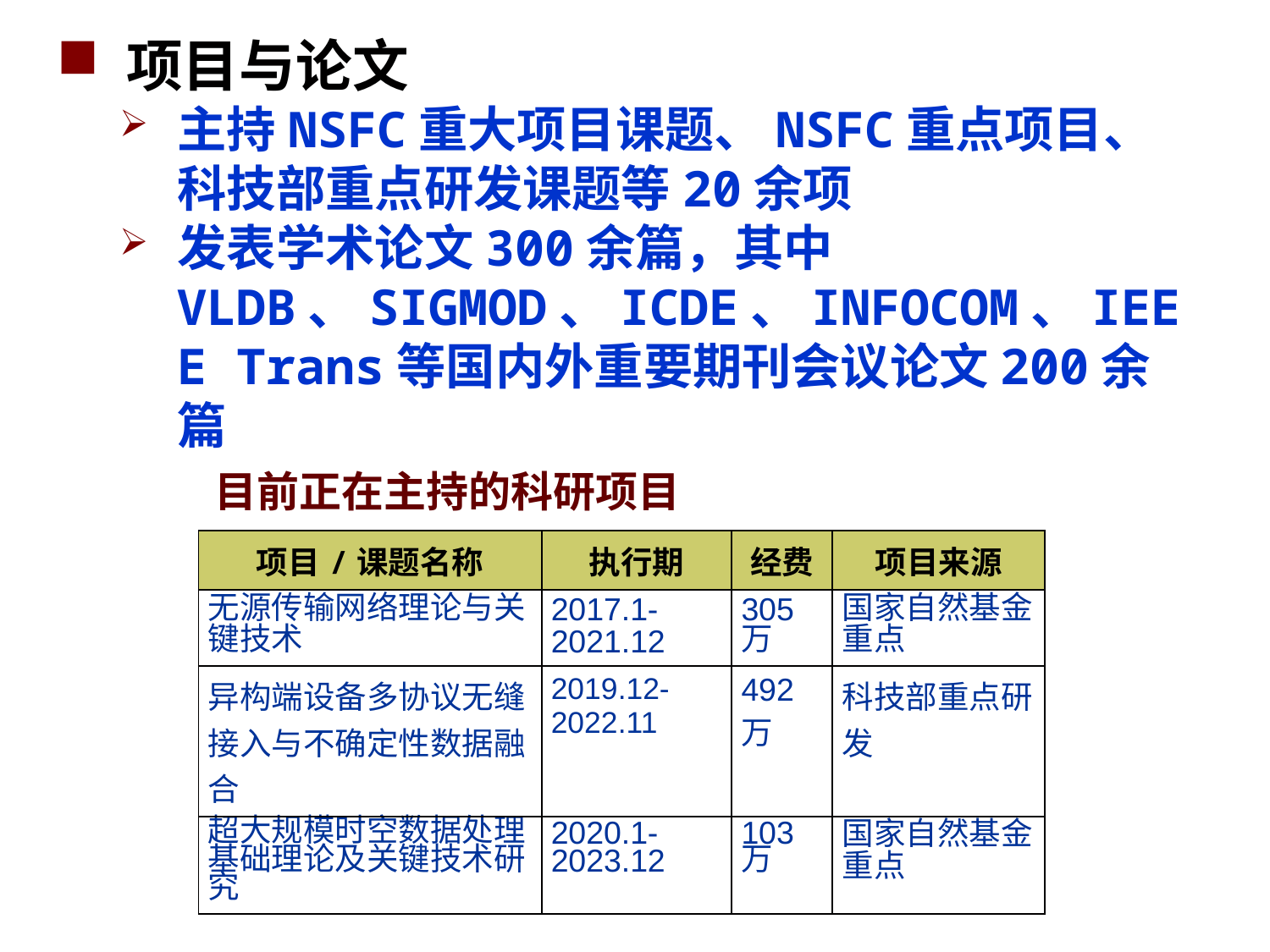

项目与论文
主持NSFC重大项目课题、NSFC重点项目、科技部重点研发课题等20余项
发表学术论文300余篇，其中VLDB、SIGMOD、ICDE、INFOCOM、IEEE Trans等国内外重要期刊会议论文200余篇
目前正在主持的科研项目
| 项目/课题名称 | 执行期 | 经费 | 项目来源 |
| --- | --- | --- | --- |
| 无源传输网络理论与关键技术 | 2017.1-2021.12 | 305万 | 国家自然基金重点 |
| 异构端设备多协议无缝接入与不确定性数据融合 | 2019.12-2022.11 | 492万 | 科技部重点研发 |
| 超大规模时空数据处理基础理论及关键技术研究 | 2020.1-2023.12 | 103万 | 国家自然基金重点 |